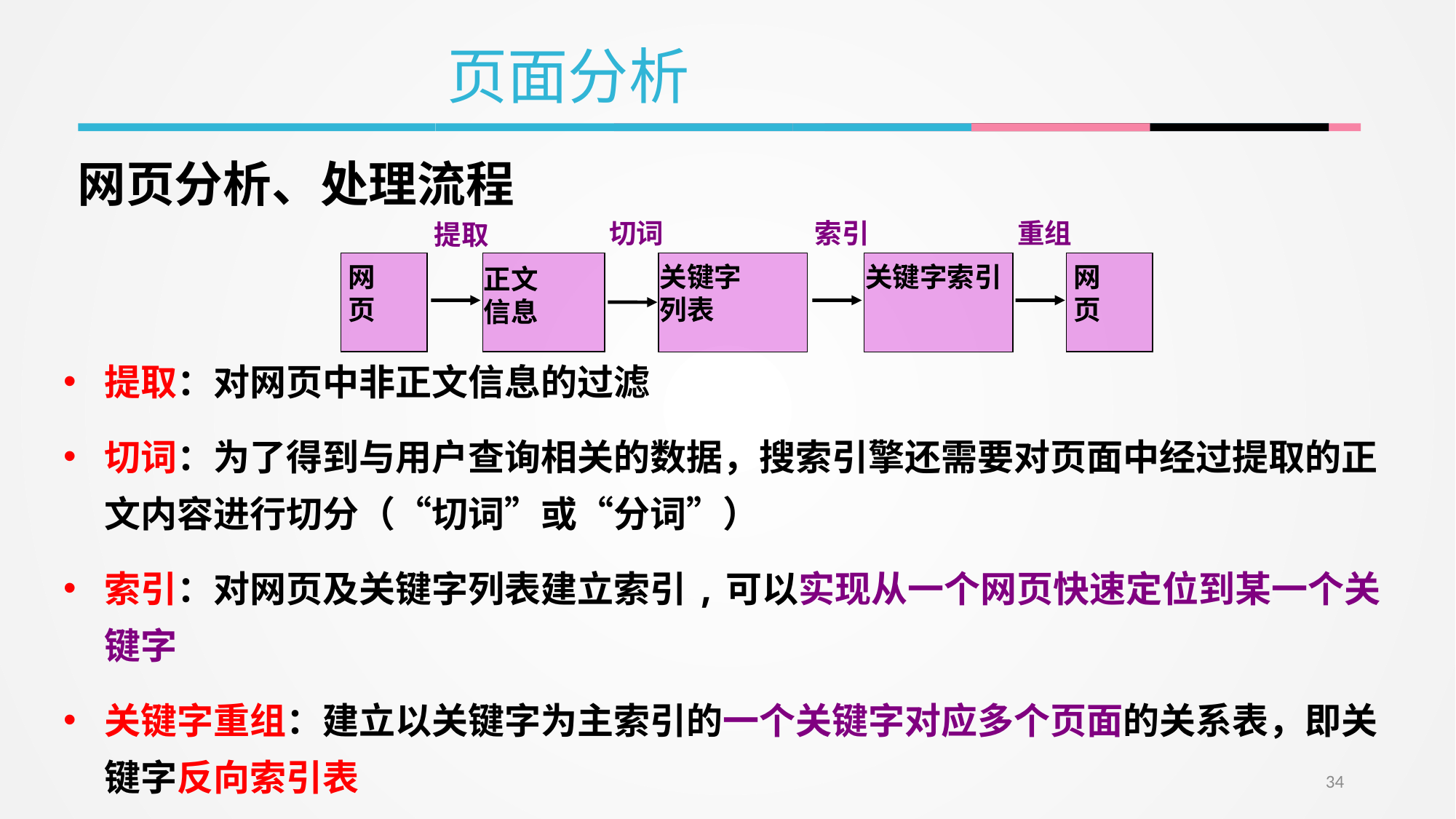

页面分析

网页分析、处理流程
切词
索引
重组
提取

网
页

正文
信息

关键字
列表

关键字索引

网
页

提取：对网页中非正文信息的过滤
切词：为了得到与用户查询相关的数据，搜索引擎还需要对页面中经过提取的正文内容进行切分（“切词”或“分词”）
索引：对网页及关键字列表建立索引,可以实现从一个网页快速定位到某一个关键字
关键字重组：建立以关键字为主索引的一个关键字对应多个页面的关系表，即关键字反向索引表
34